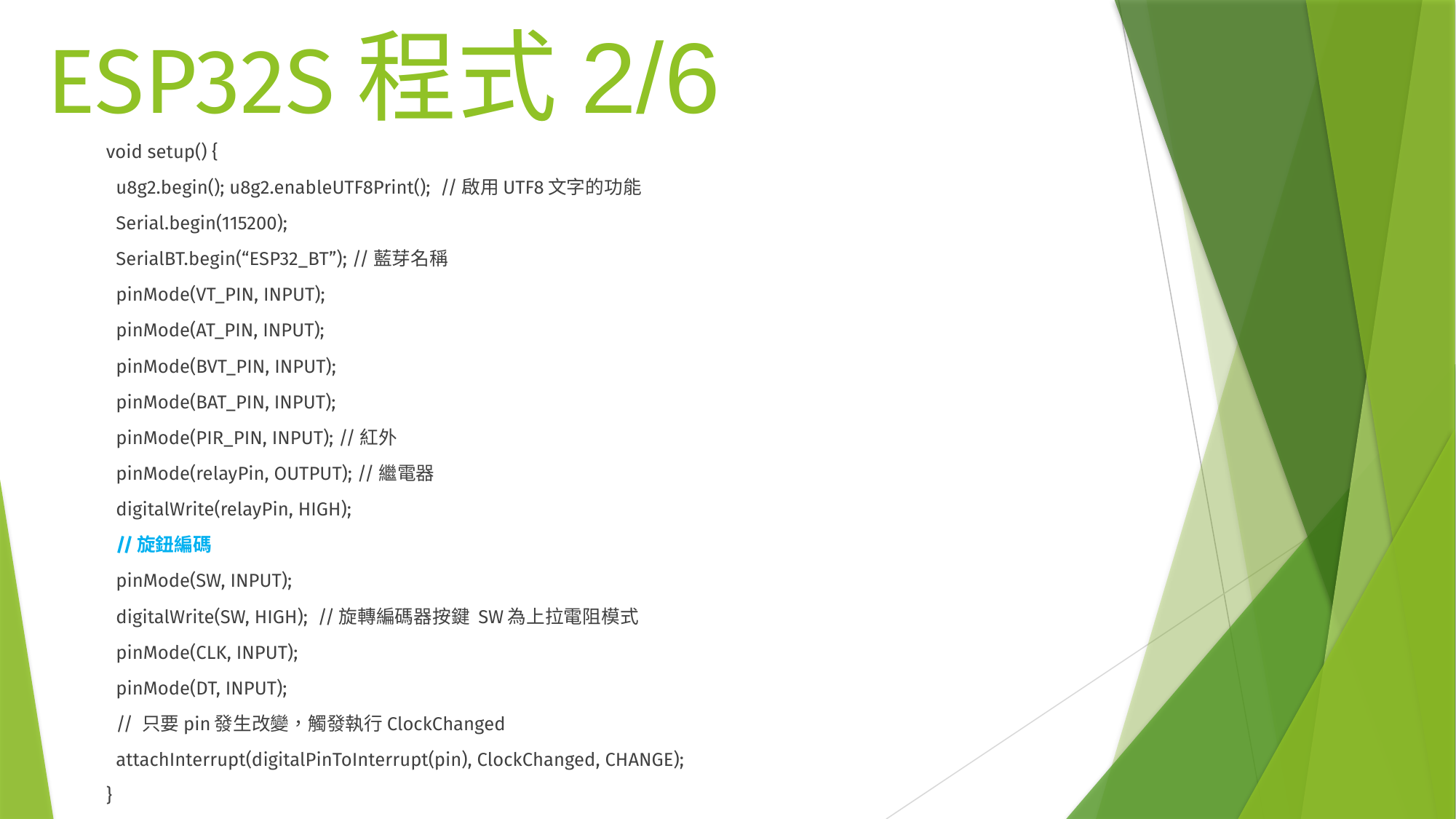

# ESP32S程式2/6

void setup() {
  u8g2.begin(); u8g2.enableUTF8Print();  //啟用UTF8文字的功能
  Serial.begin(115200);
  SerialBT.begin(“ESP32_BT”); //藍芽名稱
  pinMode(VT_PIN, INPUT);
  pinMode(AT_PIN, INPUT);
  pinMode(BVT_PIN, INPUT);
  pinMode(BAT_PIN, INPUT);
  pinMode(PIR_PIN, INPUT); //紅外
  pinMode(relayPin, OUTPUT); //繼電器
  digitalWrite(relayPin, HIGH);
  //旋鈕編碼
  pinMode(SW, INPUT);
  digitalWrite(SW, HIGH);  //旋轉編碼器按鍵 SW為上拉電阻模式
  pinMode(CLK, INPUT);
  pinMode(DT, INPUT);
  // 只要pin發生改變，觸發執行ClockChanged
  attachInterrupt(digitalPinToInterrupt(pin), ClockChanged, CHANGE);
}